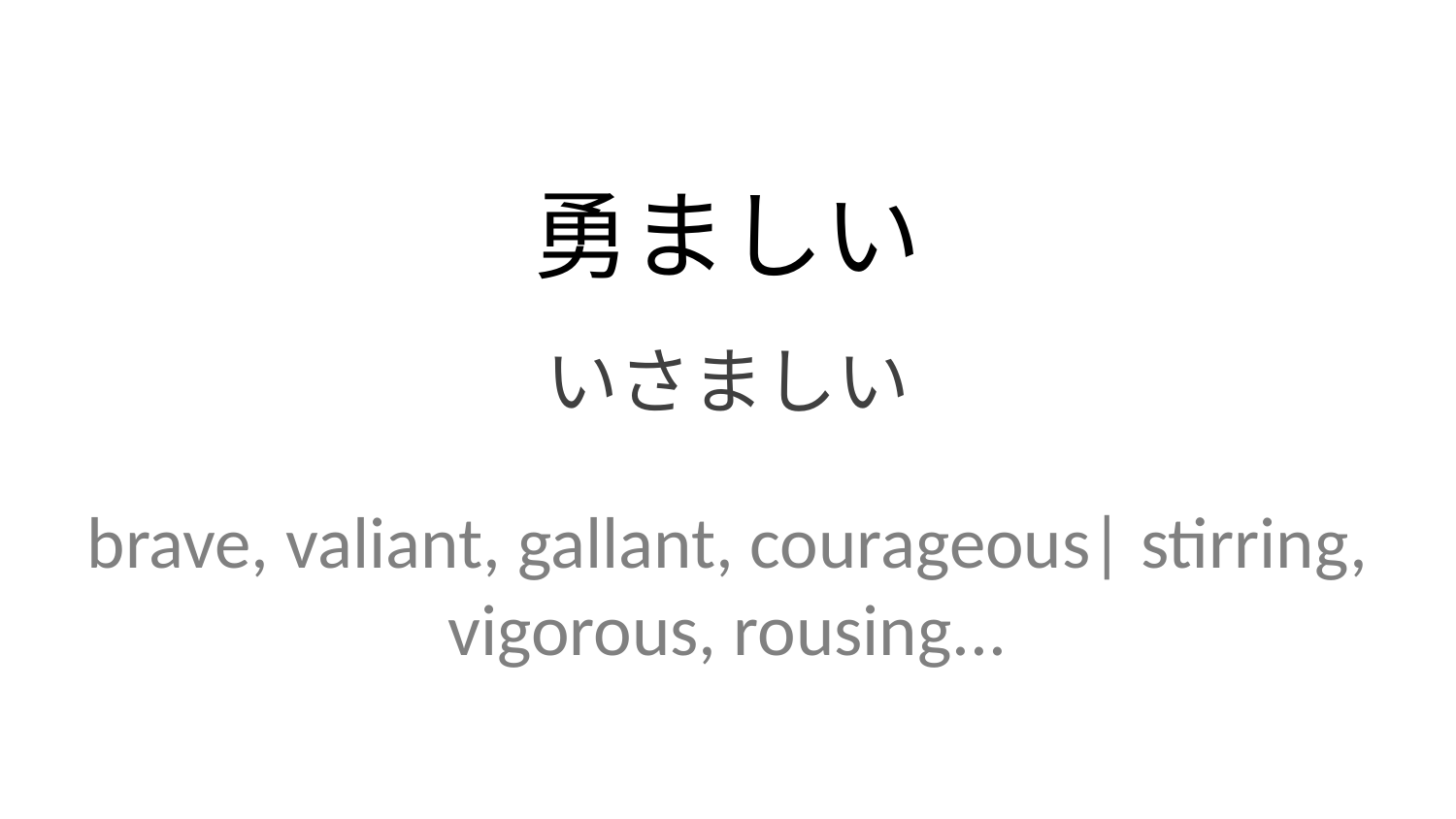

勇ましい

いさましい
brave, valiant, gallant, courageous| stirring, vigorous, rousing...